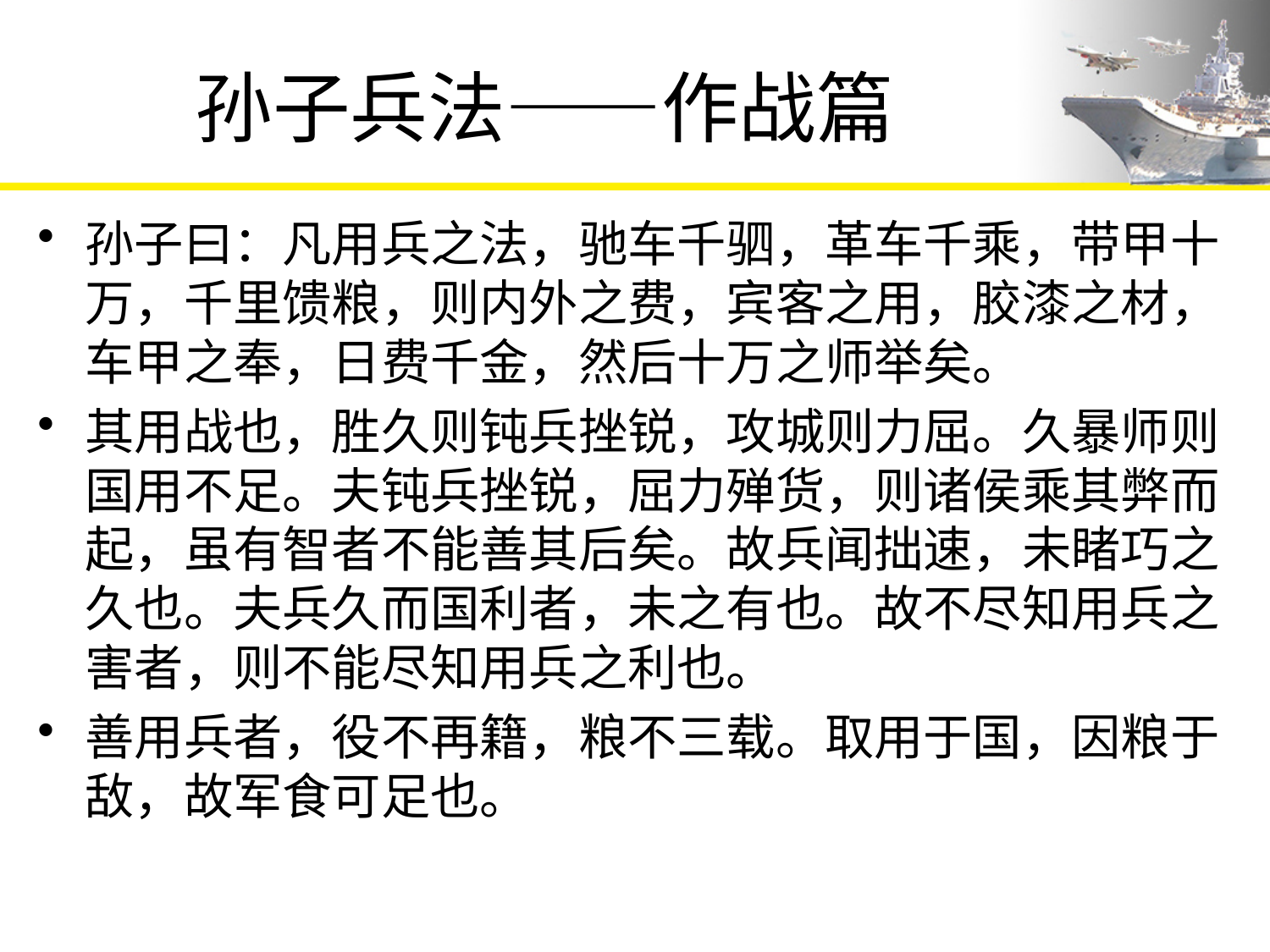

# 孙子兵法——作战篇
孙子曰：凡用兵之法，驰车千驷，革车千乘，带甲十万，千里馈粮，则内外之费，宾客之用，胶漆之材，车甲之奉，日费千金，然后十万之师举矣。
其用战也，胜久则钝兵挫锐，攻城则力屈。久暴师则国用不足。夫钝兵挫锐，屈力殚货，则诸侯乘其弊而起，虽有智者不能善其后矣。故兵闻拙速，未睹巧之久也。夫兵久而国利者，未之有也。故不尽知用兵之害者，则不能尽知用兵之利也。
善用兵者，役不再籍，粮不三载。取用于国，因粮于敌，故军食可足也。